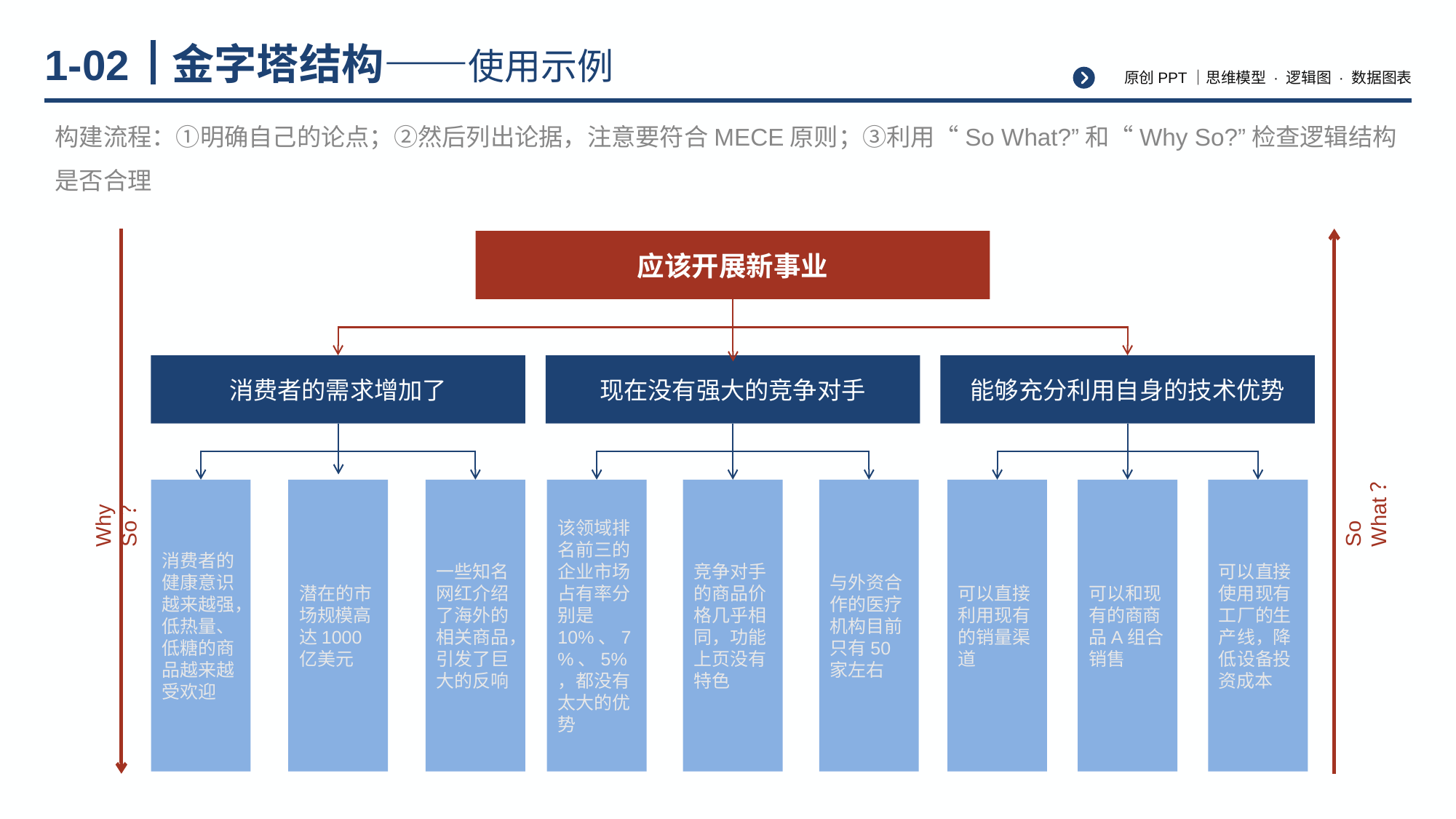

# 金字塔结构——使用示例
1-02
构建流程：①明确自己的论点；②然后列出论据，注意要符合MECE原则；③利用“So What?”和“Why So?”检查逻辑结构是否合理
应该开展新事业
消费者的需求增加了
现在没有强大的竞争对手
能够充分利用自身的技术优势
消费者的健康意识越来越强，低热量、低糖的商品越来越受欢迎
潜在的市场规模高达1000亿美元
一些知名网红介绍了海外的相关商品，引发了巨大的反响
该领域排名前三的企业市场占有率分别是10%、7%、5%，都没有太大的优势
竞争对手的商品价格几乎相同，功能上页没有特色
与外资合作的医疗机构目前只有50家左右
可以直接利用现有的销量渠道
可以和现有的商商品A组合销售
可以直接使用现有工厂的生产线，降低设备投资成本
Why So？
So What？